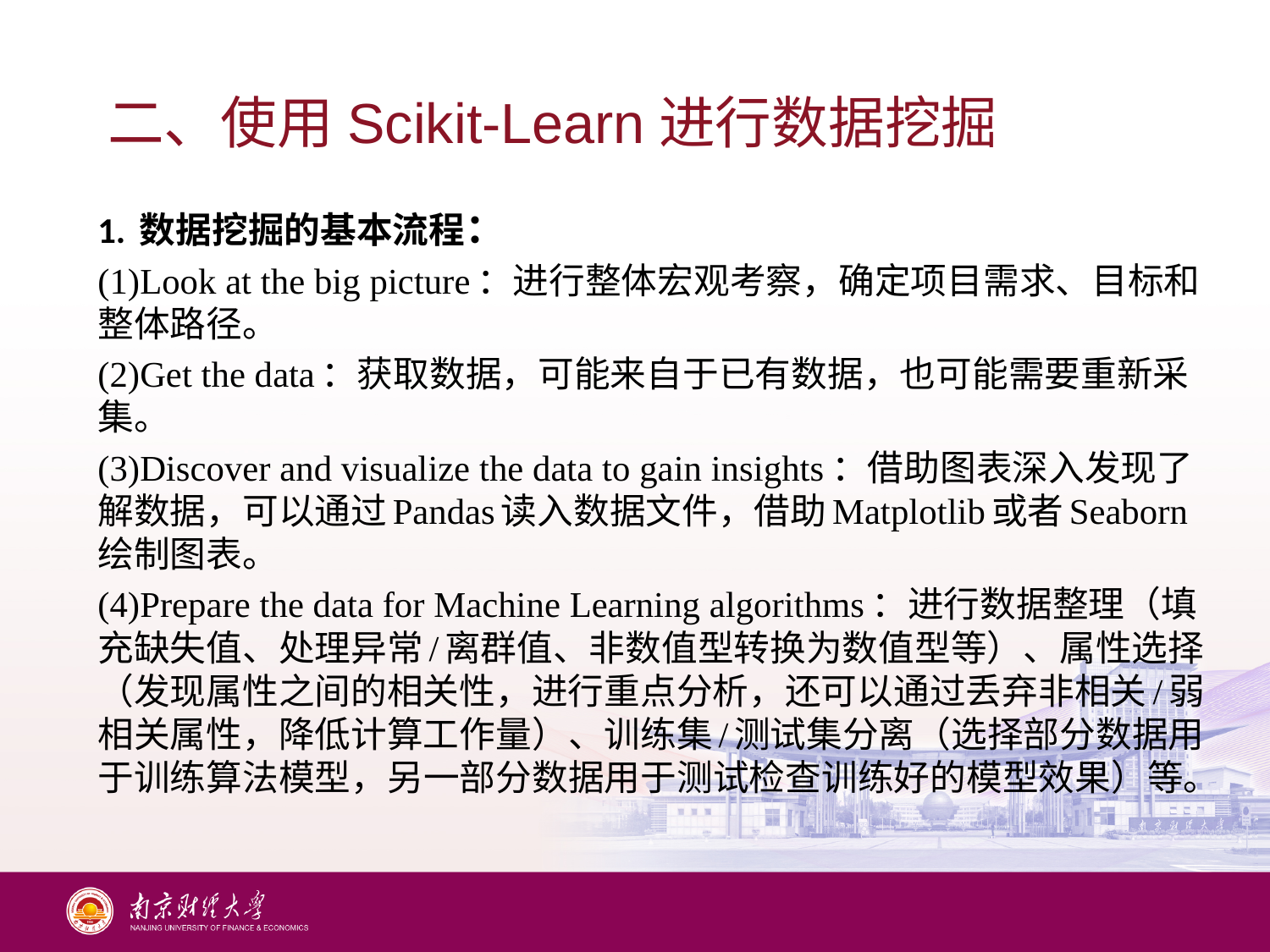

# 二、使用Scikit-Learn进行数据挖掘
1. 数据挖掘的基本流程：
(1)Look at the big picture：进行整体宏观考察，确定项目需求、目标和整体路径。
(2)Get the data：获取数据，可能来自于已有数据，也可能需要重新采集。
(3)Discover and visualize the data to gain insights：借助图表深入发现了解数据，可以通过Pandas读入数据文件，借助Matplotlib或者Seaborn绘制图表。
(4)Prepare the data for Machine Learning algorithms：进行数据整理（填充缺失值、处理异常/离群值、非数值型转换为数值型等）、属性选择（发现属性之间的相关性，进行重点分析，还可以通过丢弃非相关/弱相关属性，降低计算工作量）、训练集/测试集分离（选择部分数据用于训练算法模型，另一部分数据用于测试检查训练好的模型效果）等。